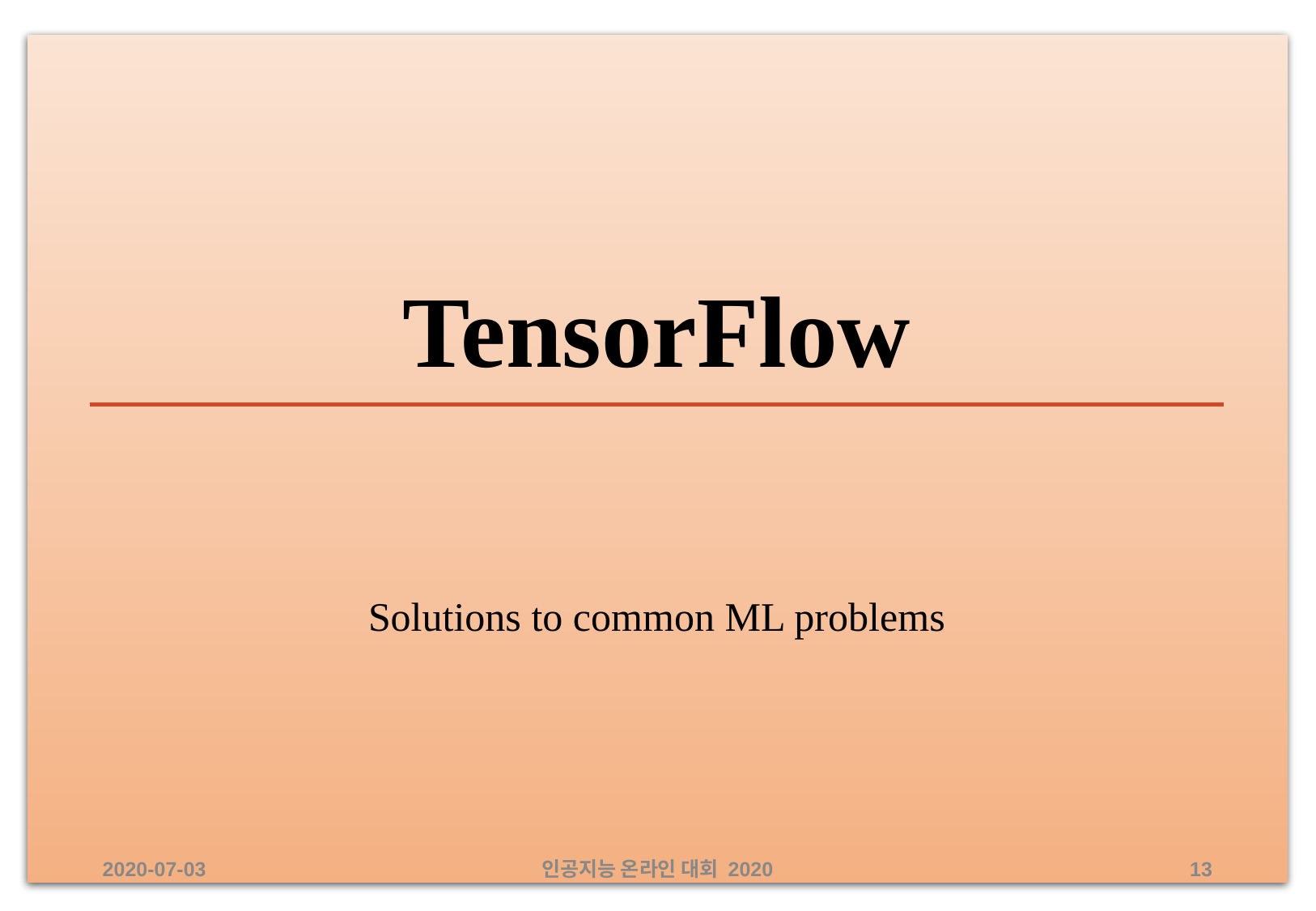

# TensorFlow
Solutions to common ML problems
2020-07-03
인공지능 온라인 대회 2020
13